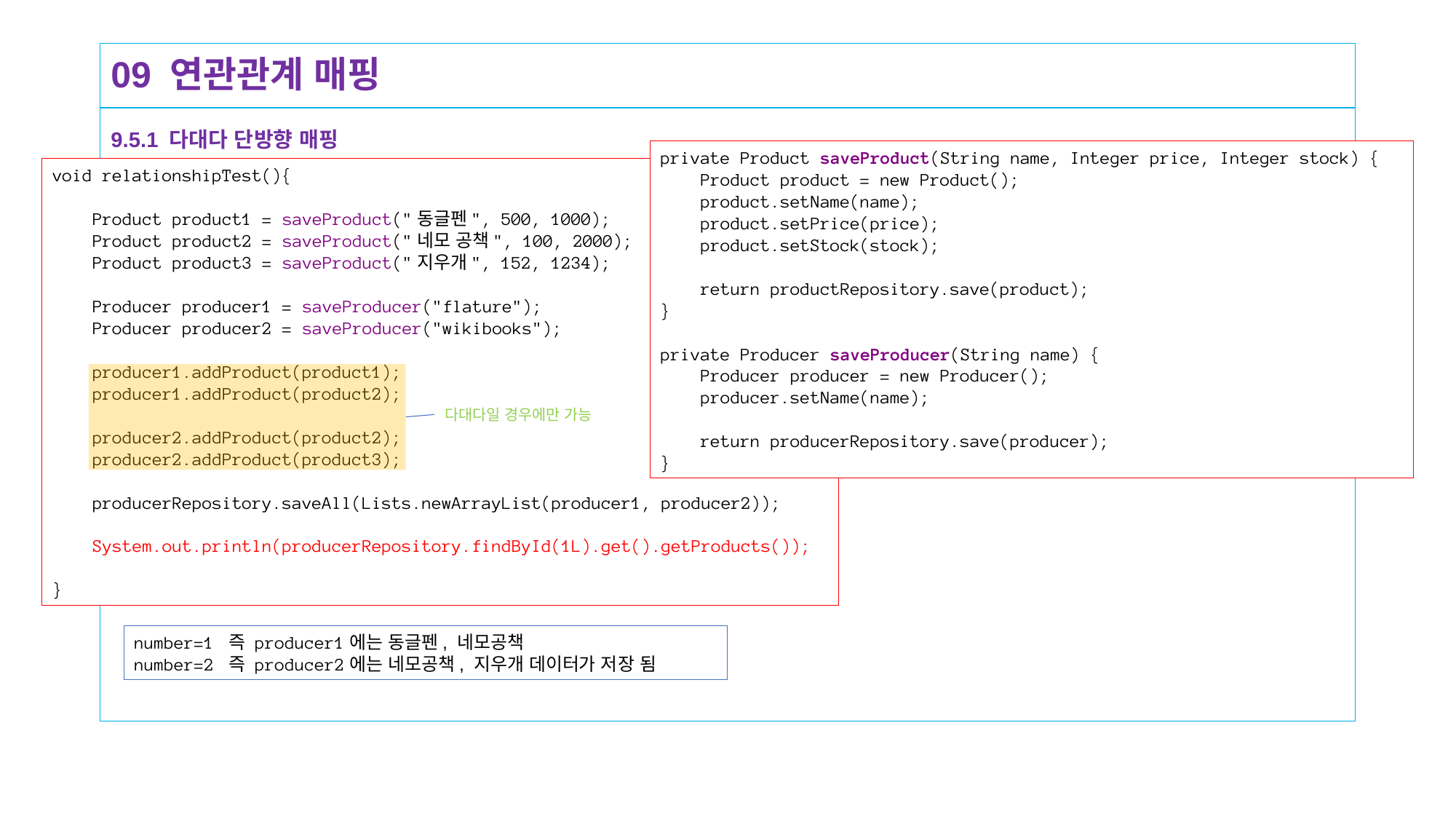

# 09 연관관계 매핑
9.5.1 다대다 단방향 매핑
private Product saveProduct(String name, Integer price, Integer stock) {
    Product product = new Product();
    product.setName(name);
    product.setPrice(price);
    product.setStock(stock);

    return productRepository.save(product);
}

private Producer saveProducer(String name) {
    Producer producer = new Producer();
    producer.setName(name);

    return producerRepository.save(producer);
}
void relationshipTest(){

    Product product1 = saveProduct("동글펜", 500, 1000);
    Product product2 = saveProduct("네모 공책", 100, 2000);
    Product product3 = saveProduct("지우개", 152, 1234);

    Producer producer1 = saveProducer("flature");
    Producer producer2 = saveProducer("wikibooks");

    producer1.addProduct(product1);
    producer1.addProduct(product2);

    producer2.addProduct(product2);
    producer2.addProduct(product3);

    producerRepository.saveAll(Lists.newArrayList(producer1, producer2));

    System.out.println(producerRepository.findById(1L).get().getProducts());

}

다대다일 경우에만 가능
number=1 즉 producer1에는 동글펜, 네모공책
number=2 즉 producer2에는 네모공책, 지우개 데이터가 저장 됨